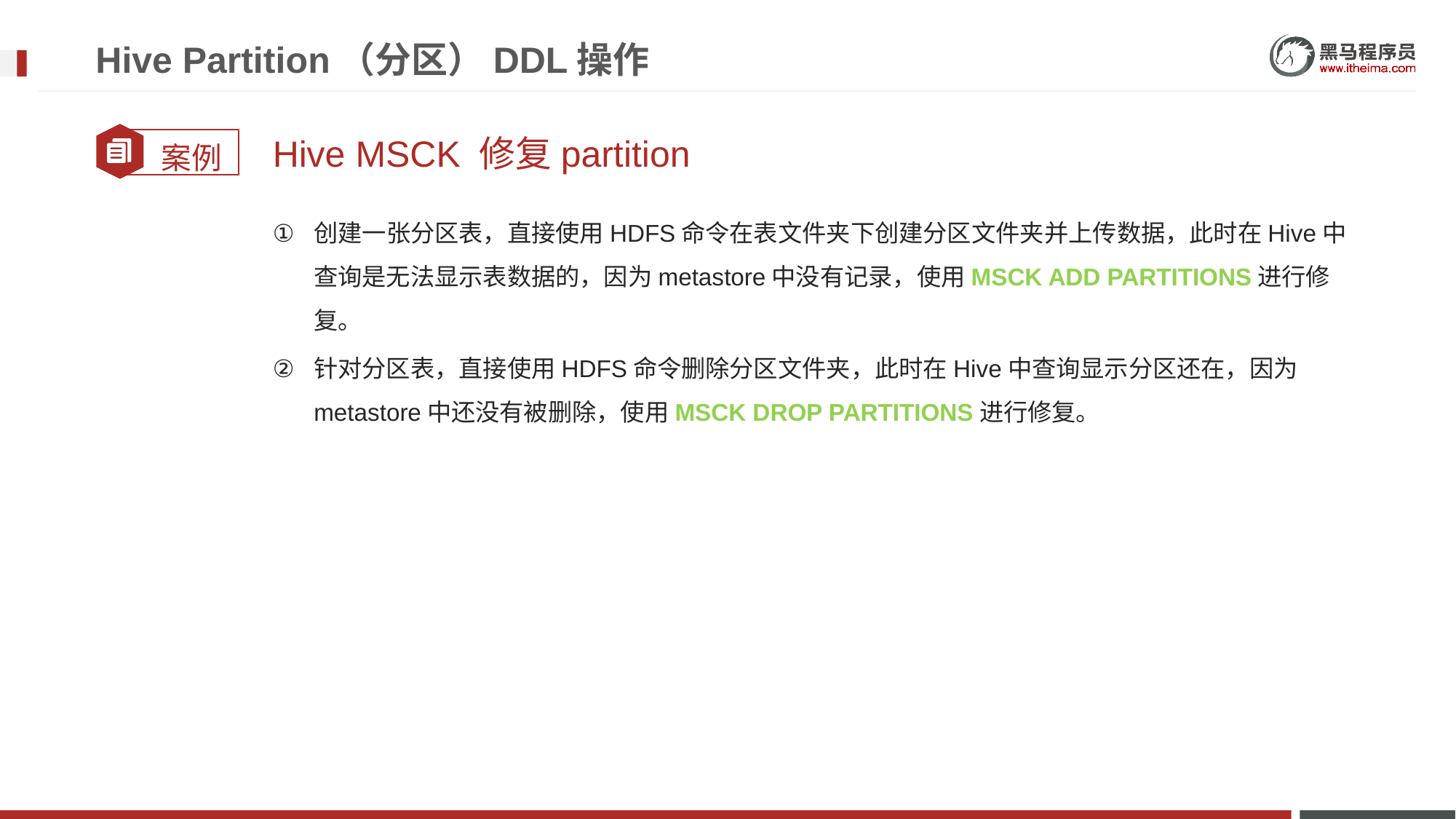

# Hive Partition（分区）DDL操作
Hive MSCK 修复partition
创建一张分区表，直接使用HDFS命令在表文件夹下创建分区文件夹并上传数据，此时在Hive中查询是无法显示表数据的，因为metastore中没有记录，使用MSCK ADD PARTITIONS进行修复。
针对分区表，直接使用HDFS命令删除分区文件夹，此时在Hive中查询显示分区还在，因为metastore中还没有被删除，使用MSCK DROP PARTITIONS进行修复。